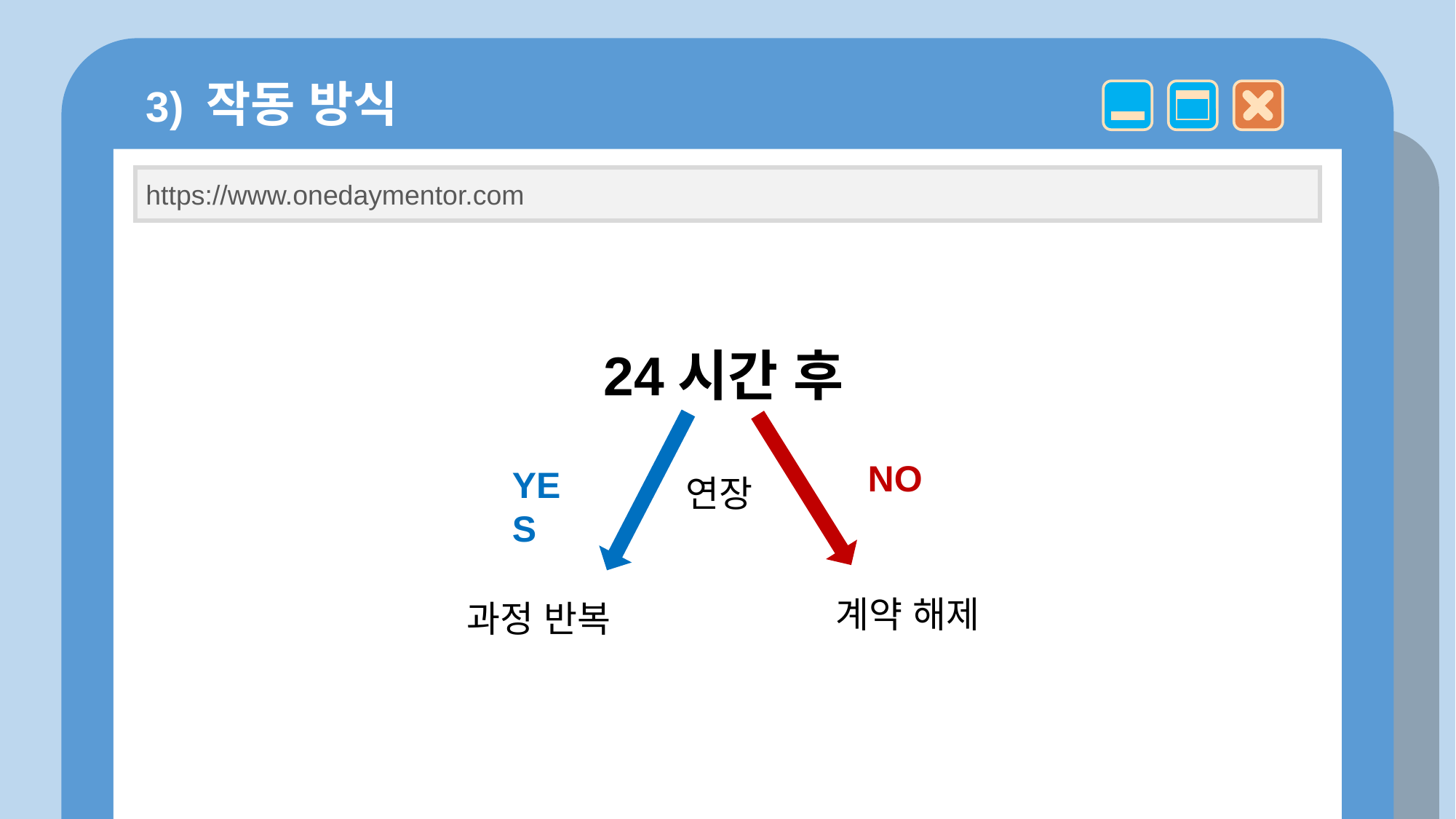

3) 작동 방식

https://www.onedaymentor.com
24시간 후

NO
YES
연장
계약 해제
과정 반복